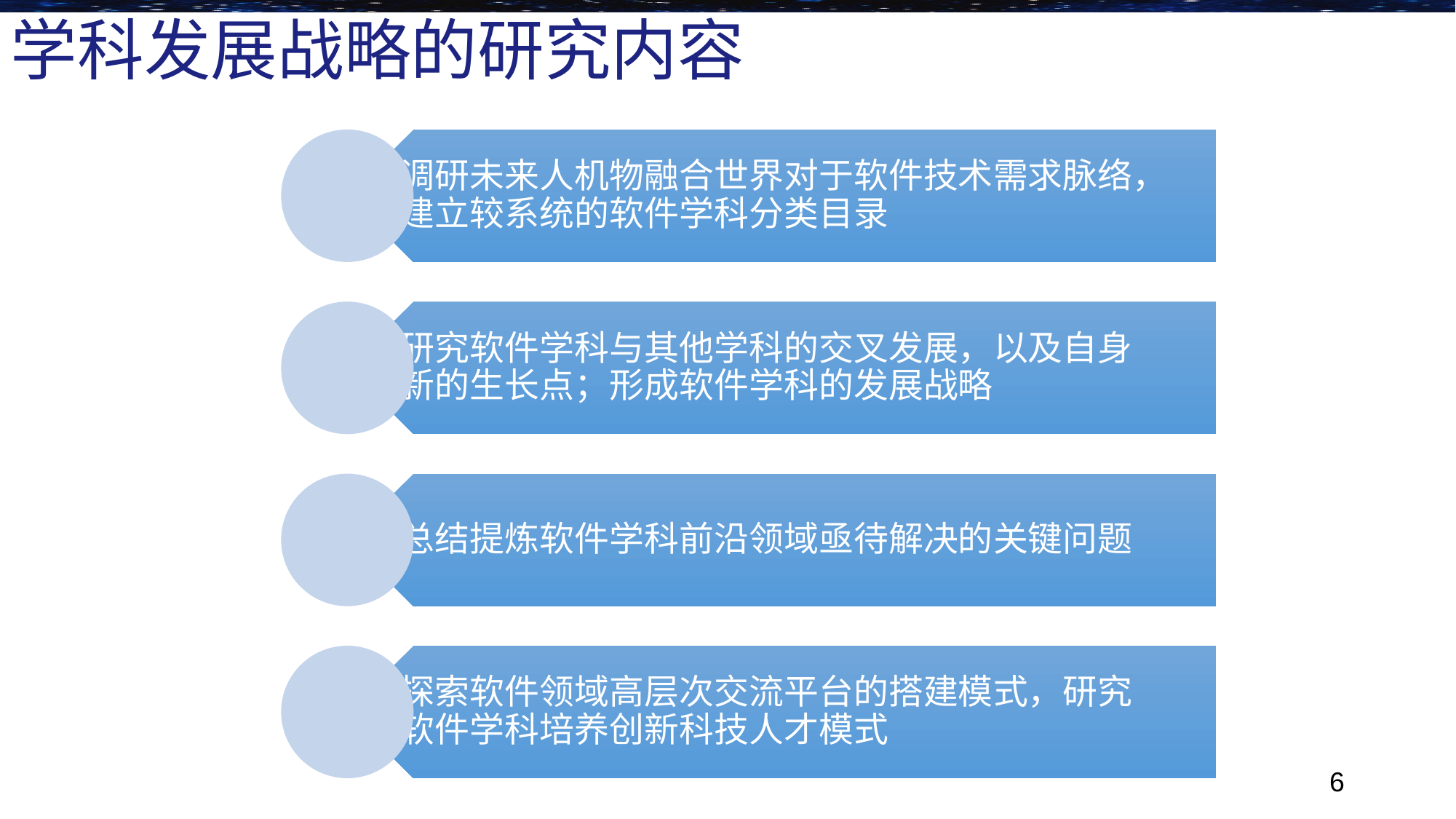

# 学科发展战略的研究内容
调研未来人机物融合世界对于软件技术需求脉络，建立较系统的软件学科分类目录
研究软件学科与其他学科的交叉发展，以及自身新的生长点；形成软件学科的发展战略
总结提炼软件学科前沿领域亟待解决的关键问题
探索软件领域高层次交流平台的搭建模式，研究软件学科培养创新科技人才模式
6